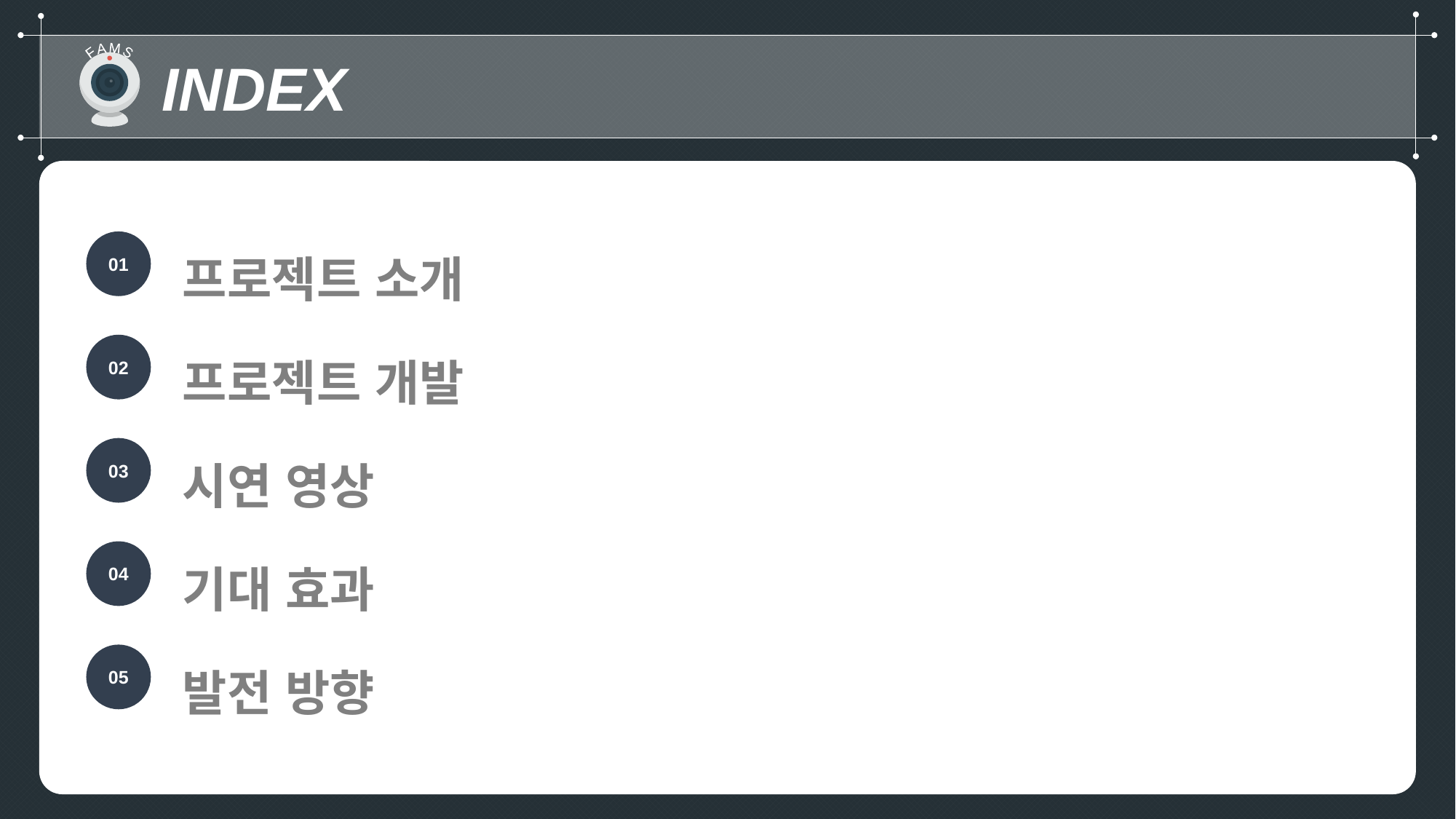

INDEX
F A M S

프로젝트 소개
01
프로젝트 개발
02
시연 영상
03
기대 효과
04
발전 방향
05